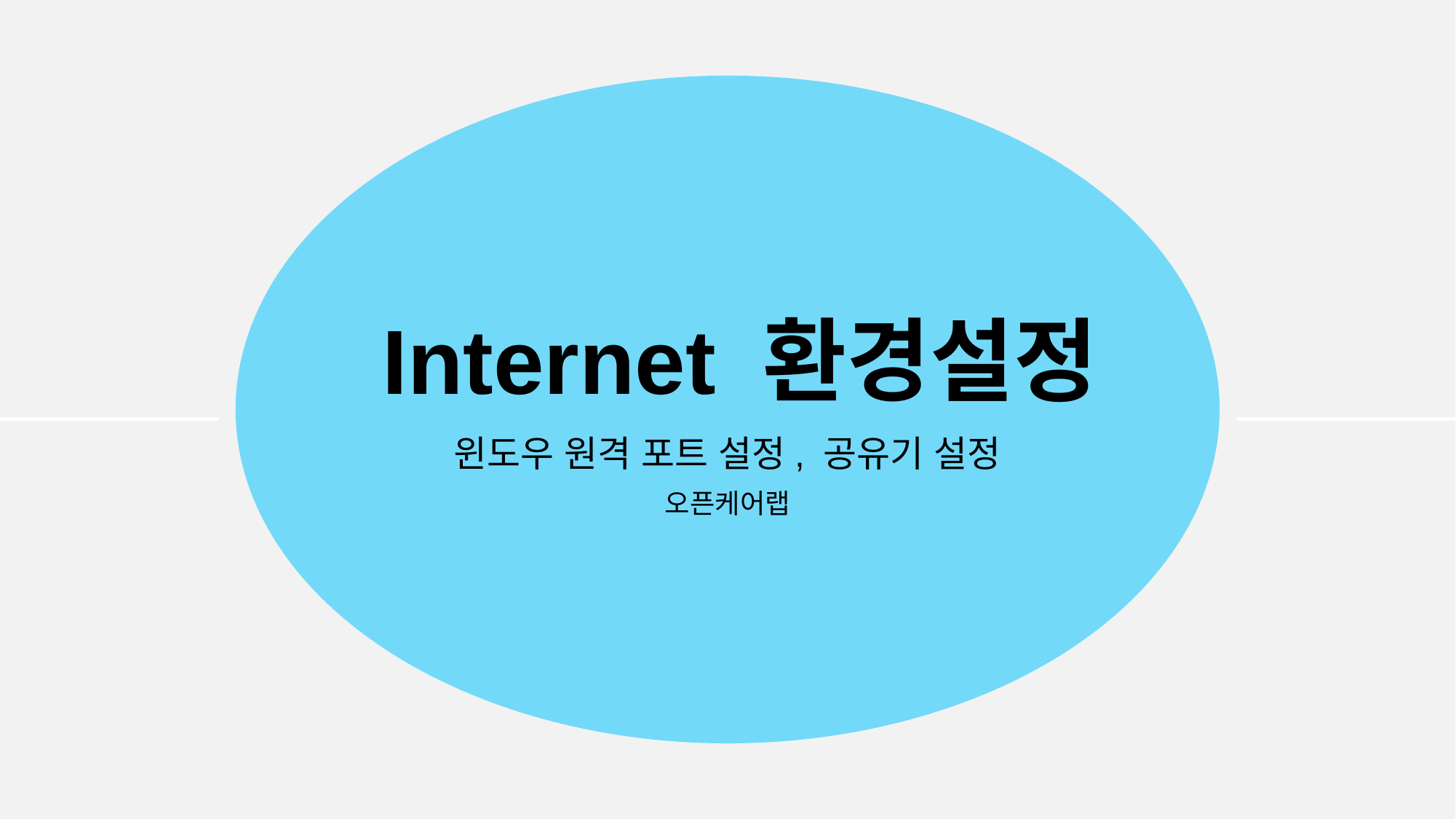

# Internet 환경설정
윈도우 원격 포트 설정, 공유기 설정
오픈케어랩